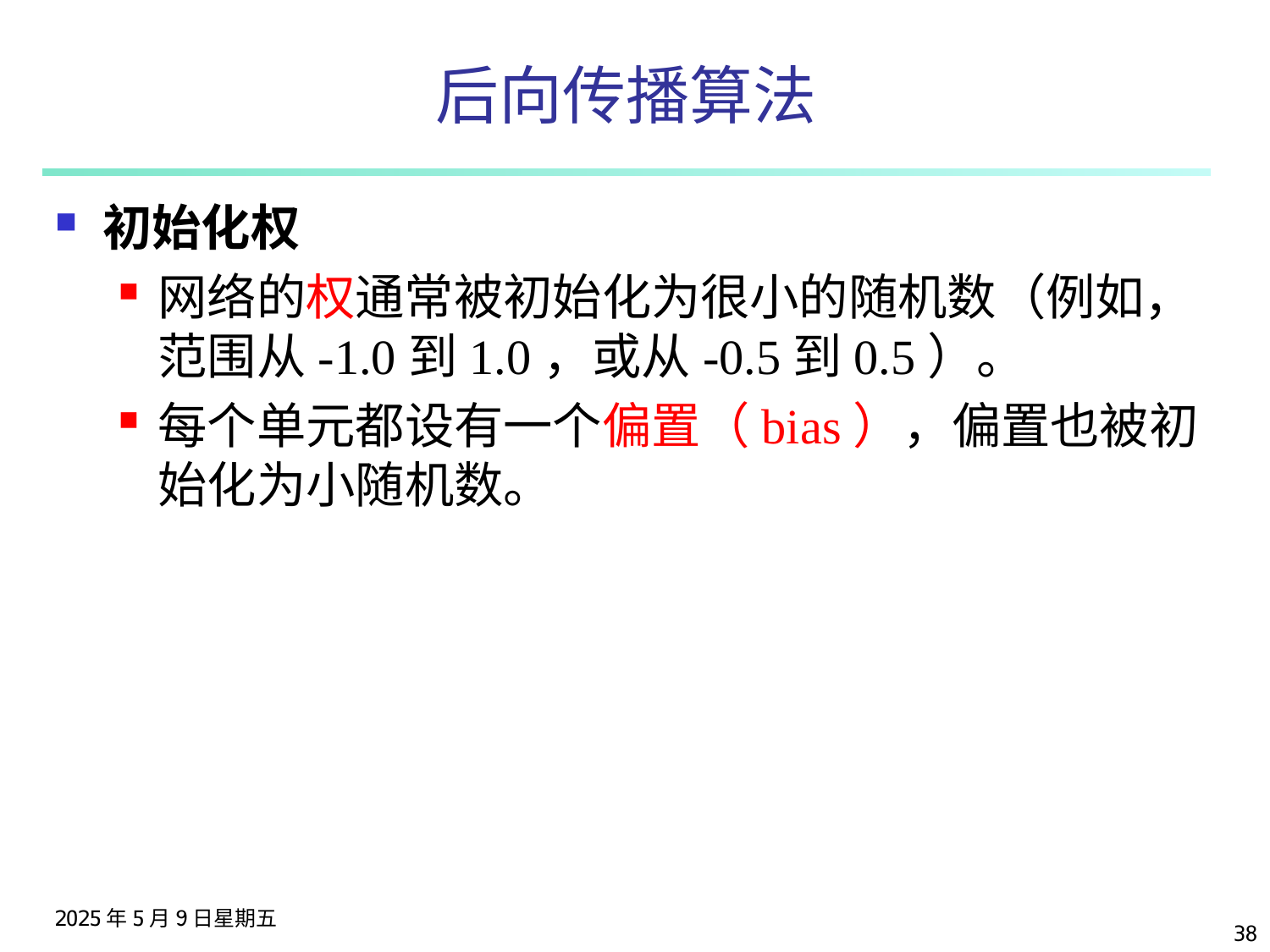

# 后向传播算法
初始化权
网络的权通常被初始化为很小的随机数（例如，范围从-1.0到1.0，或从-0.5到0.5）。
每个单元都设有一个偏置（bias），偏置也被初始化为小随机数。
2025年5月9日星期五
38